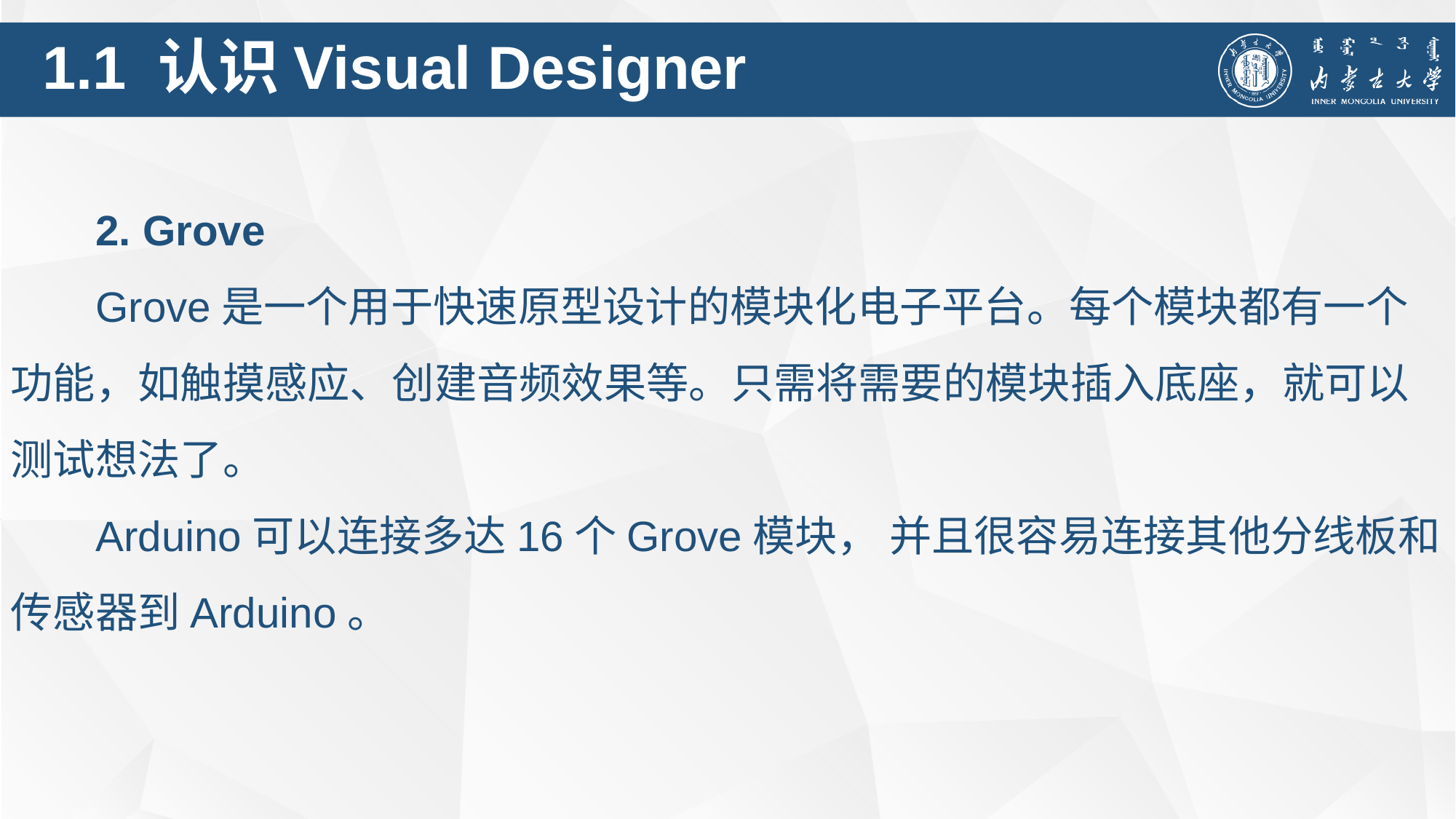

1.1 认识Visual Designer

2. Grove
Grove是一个用于快速原型设计的模块化电子平台。每个模块都有一个功能，如触摸感应、创建音频效果等。只需将需要的模块插入底座，就可以测试想法了。
Arduino可以连接多达16个Grove模块， 并且很容易连接其他分线板和传感器到Arduino。